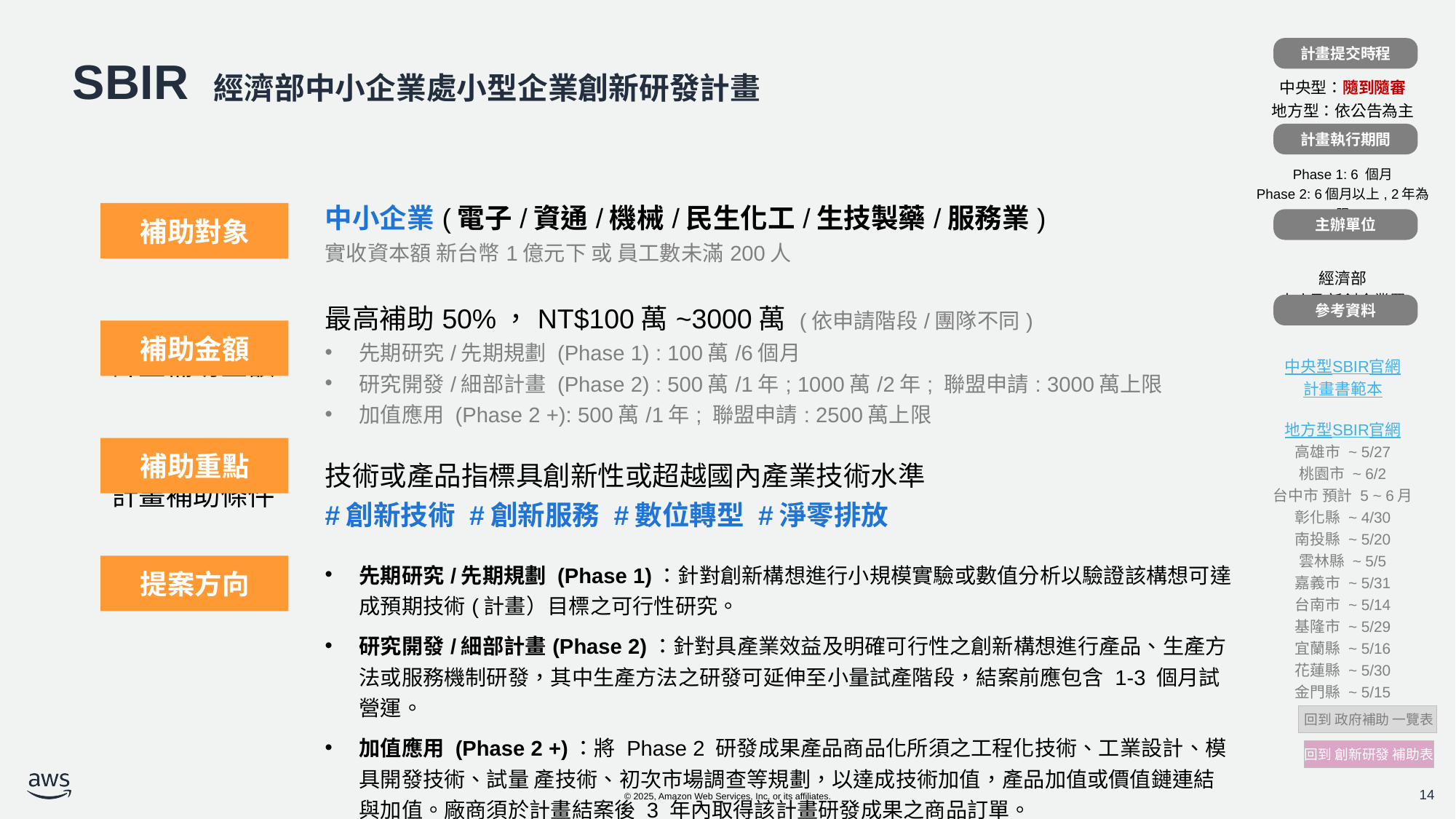

計畫提交時程
|  |
| --- |
| 中央型：隨到隨審 地方型：依公告為主 |
|  |
| Phase 1: 6 個月 Phase 2: 6個月以上, 2年為限 |
|  |
| 經濟部 中小及新創企業署 |
|  |
| 中央型SBIR官網 計畫書範本 地方型SBIR官網 高雄市 ~ 5/27 桃園市 ~ 6/2 台中市 預計 5 ~ 6月 彰化縣 ~ 4/30 南投縣 ~ 5/20 雲林縣 ~ 5/5 嘉義市 ~ 5/31 台南市 ~ 5/14 基隆市 ~ 5/29 宜蘭縣 ~ 5/16 花蓮縣 ~ 5/30 金門縣 ~ 5/15 |
# SBIR 經濟部中小企業處小型企業創新研發計畫
計畫執行期間
| 計畫補助對象 | 中小企業(電子/資通/機械/民生化工/生技製藥/服務業) 實收資本額 新台幣1億元下 或 員工數未滿200人 |
| --- | --- |
| 計畫補助金額 | 最高補助50%，NT$100萬~3000萬 (依申請階段/團隊不同) 先期研究/先期規劃 (Phase 1) : 100萬/6個月 研究開發/細部計畫 (Phase 2) : 500萬/1年; 1000萬/2年; 聯盟申請: 3000萬上限 加值應用 (Phase 2 +): 500萬/1年; 聯盟申請: 2500萬上限 |
| 計畫補助條件 | 技術或產品指標具創新性或超越國內產業技術水準 #創新技術 #創新服務 #數位轉型 #淨零排放 |
|  | 先期研究/先期規劃 (Phase 1)：針對創新構想進行小規模實驗或數值分析以驗證該構想可達成預期技術(計畫）目標之可行性研究。 研究開發/細部計畫(Phase 2)：針對具產業效益及明確可行性之創新構想進行產品、生產方法或服務機制研發，其中生產方法之研發可延伸至小量試產階段，結案前應包含 1-3 個月試營運。 加值應用 (Phase 2 +)：將 Phase 2 研發成果產品商品化所須之工程化技術、工業設計、模具開發技術、試量 產技術、初次市場調查等規劃，以達成技術加值，產品加值或價值鏈連結 與加值。廠商須於計畫結案後 3 年內取得該計畫研發成果之商品訂單。 |
補助對象
主辦單位
參考資料
補助金額
補助重點
提案方向
 回到 政府補助 一覽表
回到 創新研發 補助表
14